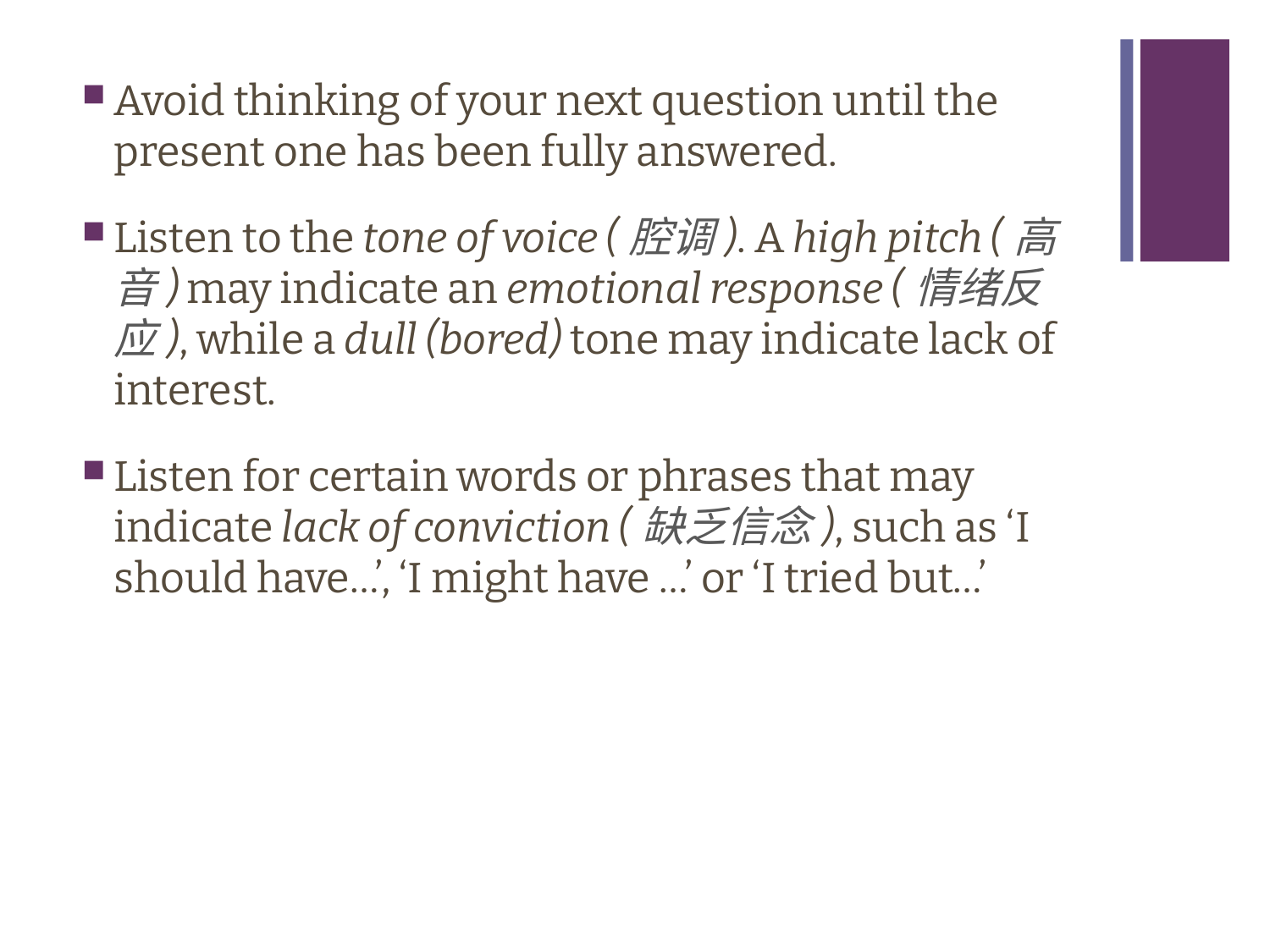

#
Avoid thinking of your next question until the present one has been fully answered.
Listen to the tone of voice (腔调). A high pitch (高音) may indicate an emotional response (情绪反应), while a dull (bored) tone may indicate lack of interest.
Listen for certain words or phrases that may indicate lack of conviction (缺乏信念), such as ‘I should have…’, ‘I might have …’ or ‘I tried but…’